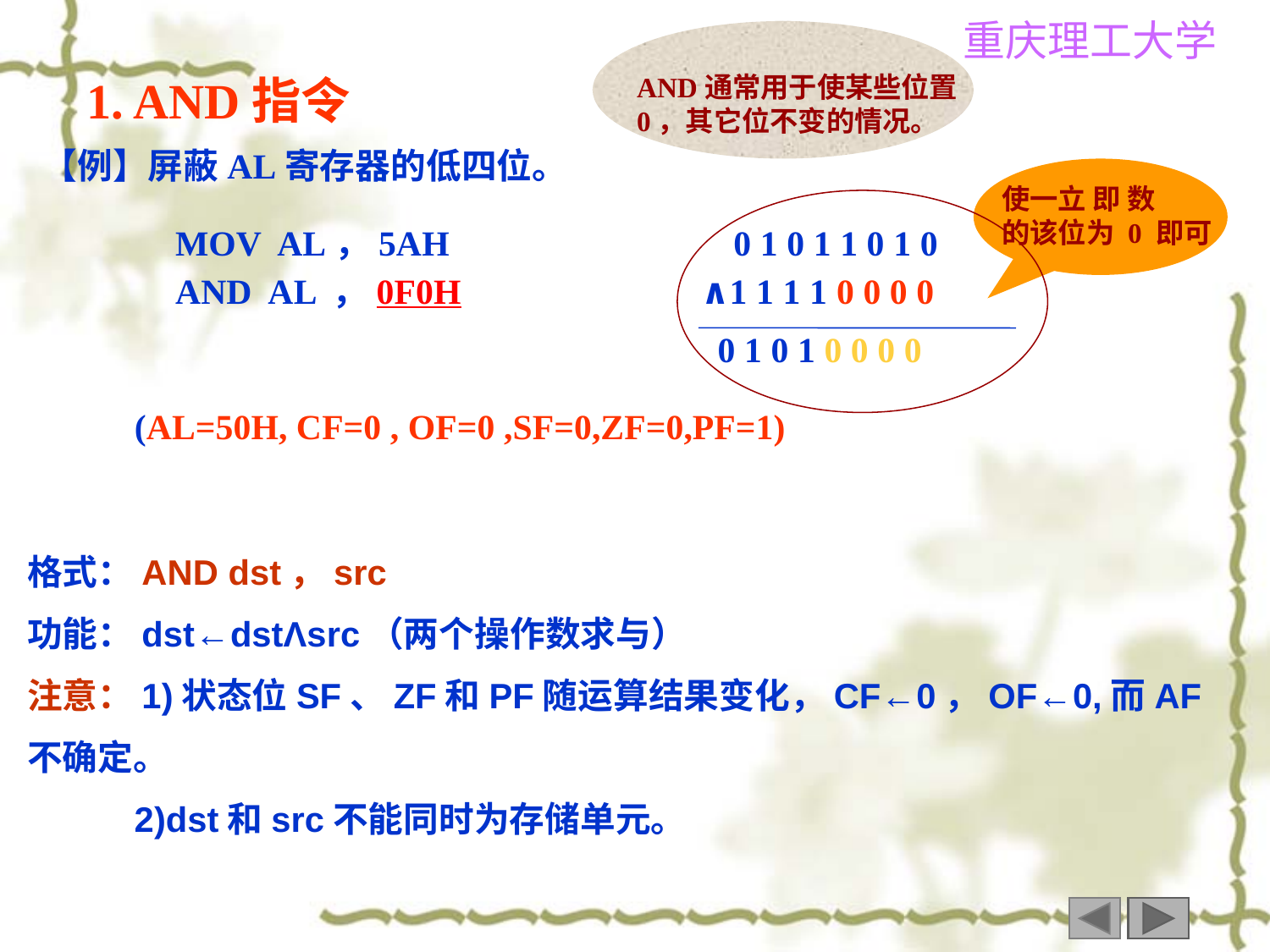

AND通常用于使某些位置0，其它位不变的情况。
1. AND指令
【例】屏蔽AL寄存器的低四位。
               MOV  AL，5AH                                0 1 0 1 1 0 1 0
               AND  AL ，0F0H                           ∧1 1 1 1 0 0 0 0
                                                                            0 1 0 1 0 0 0 0

使一立 即 数
的该位为 0 即可

(AL=50H, CF=0 , OF=0 ,SF=0,ZF=0,PF=1)
格式：AND dst，src
功能：dst←dstΛsrc（两个操作数求与）
注意：1)状态位SF、ZF和PF随运算结果变化，CF←0，OF←0,而AF不确定。
           2)dst和src不能同时为存储单元。